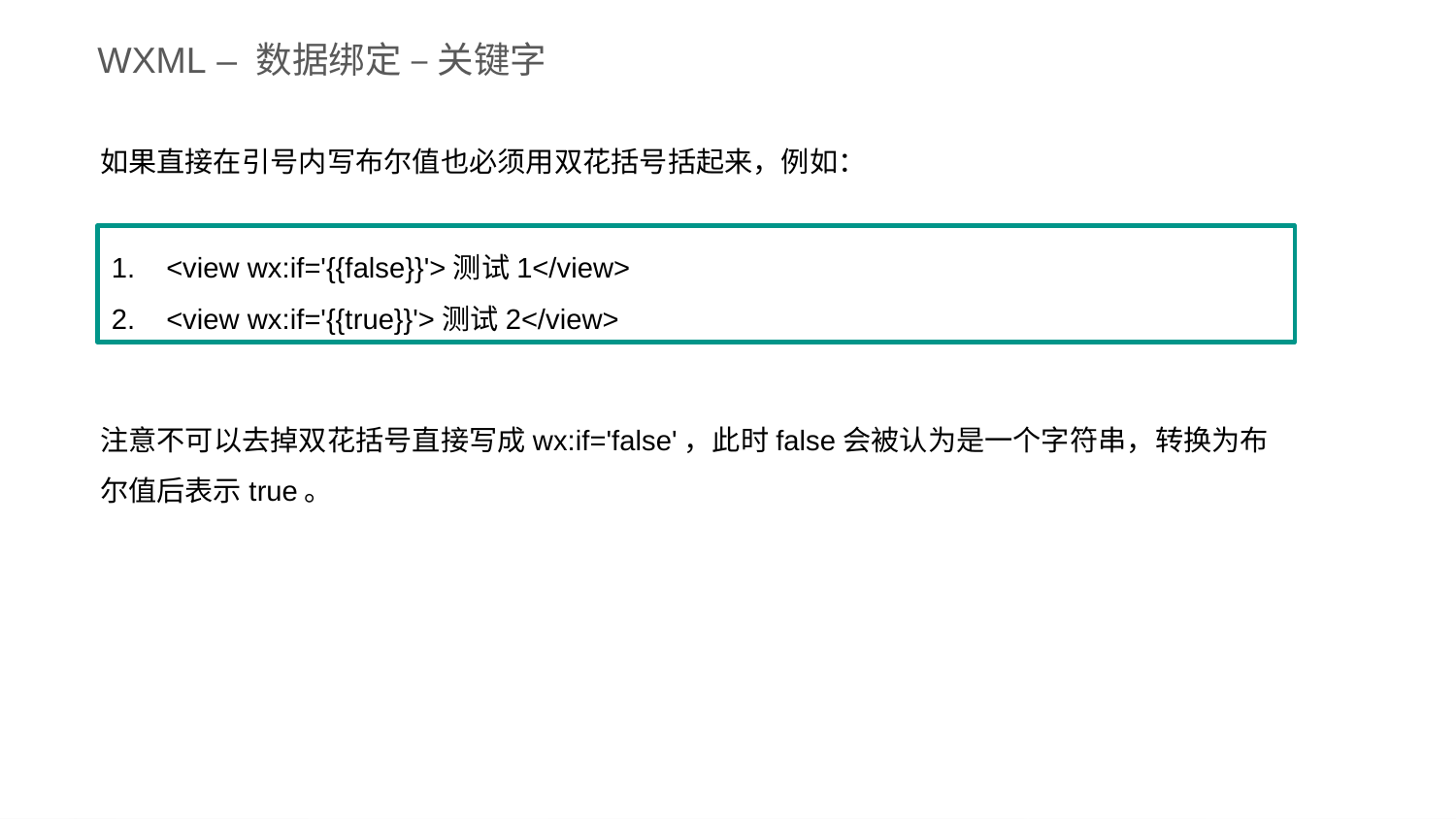

WXML – 数据绑定 – 关键字
如果直接在引号内写布尔值也必须用双花括号括起来，例如：
<view wx:if='{{false}}'>测试1</view>
<view wx:if='{{true}}'>测试2</view>
注意不可以去掉双花括号直接写成wx:if='false'，此时false会被认为是一个字符串，转换为布尔值后表示true。